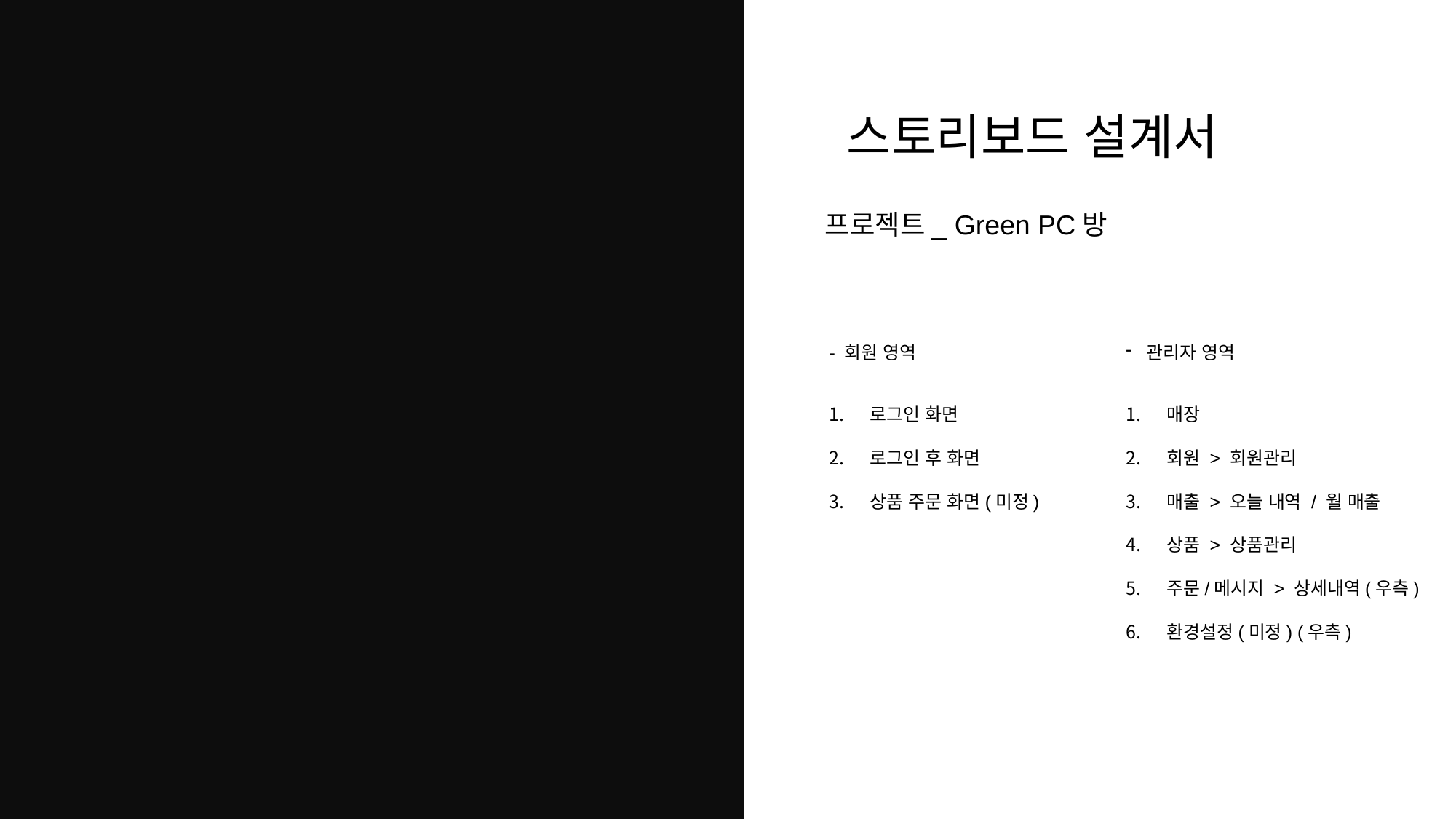

스토리보드 설계서
프로젝트_ Green PC방
- 회원 영역

로그인 화면
로그인 후 화면
상품 주문 화면(미정)
관리자 영역

매장
회원 > 회원관리
매출 > 오늘 내역 / 월 매출
상품 > 상품관리
주문/메시지 > 상세내역(우측)
환경설정(미정) (우측)